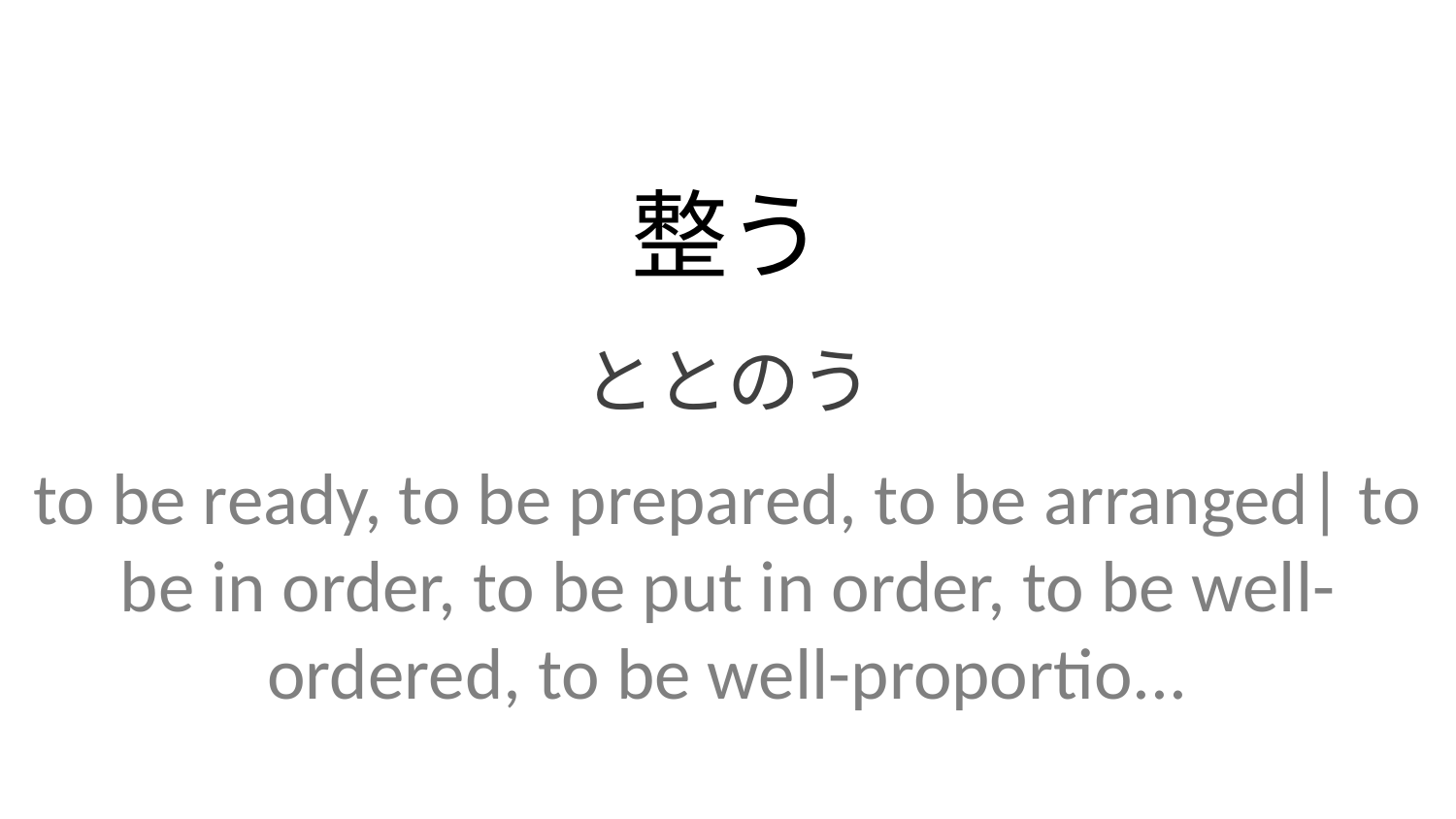

整う

ととのう
to be ready, to be prepared, to be arranged| to be in order, to be put in order, to be well-ordered, to be well-proportio...